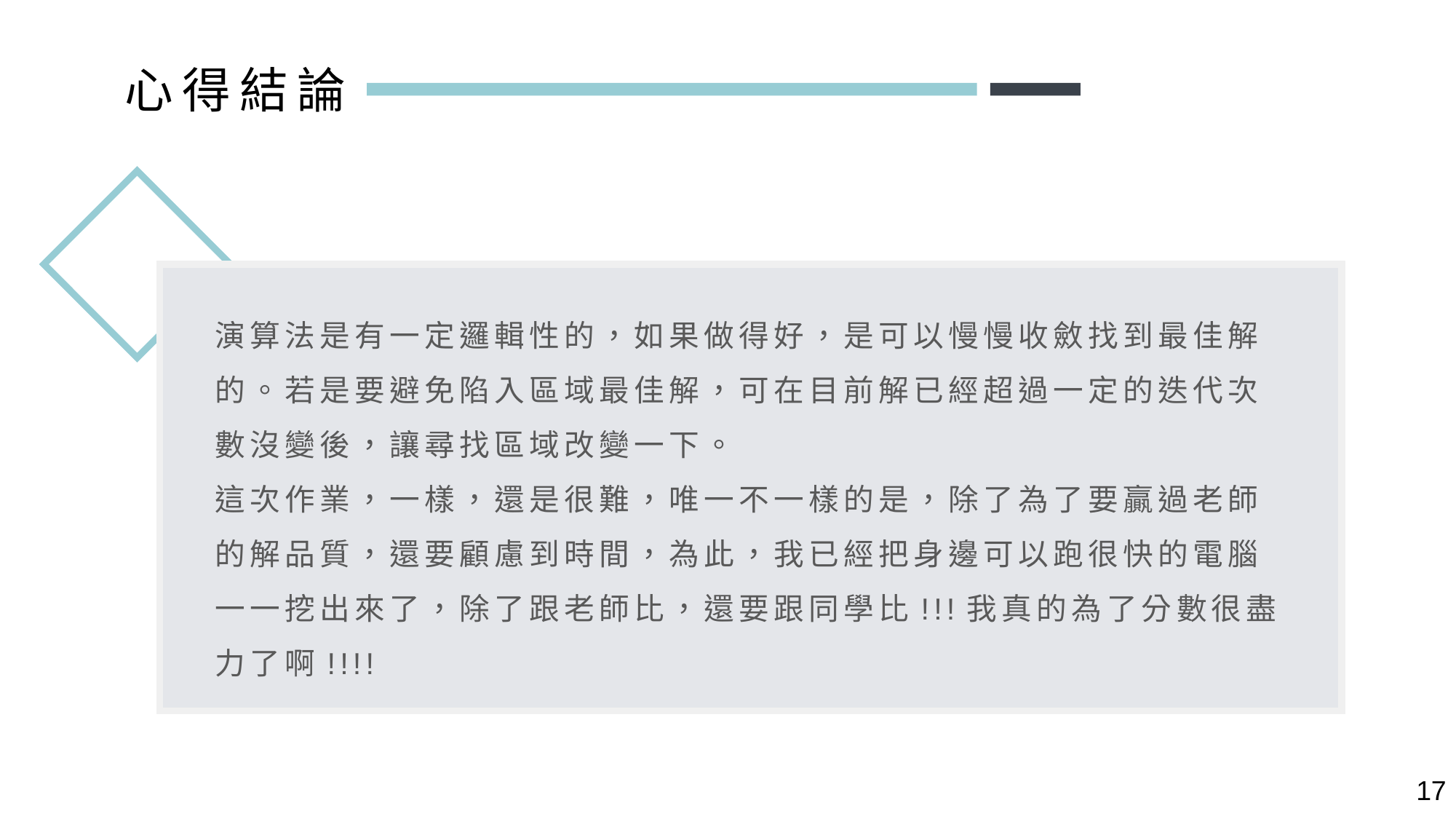

心得結論

演算法是有一定邏輯性的，如果做得好，是可以慢慢收斂找到最佳解的。若是要避免陷入區域最佳解，可在目前解已經超過一定的迭代次數沒變後，讓尋找區域改變一下。
這次作業，一樣，還是很難，唯一不一樣的是，除了為了要贏過老師的解品質，還要顧慮到時間，為此，我已經把身邊可以跑很快的電腦一一挖出來了，除了跟老師比，還要跟同學比!!!我真的為了分數很盡力了啊!!!!
17